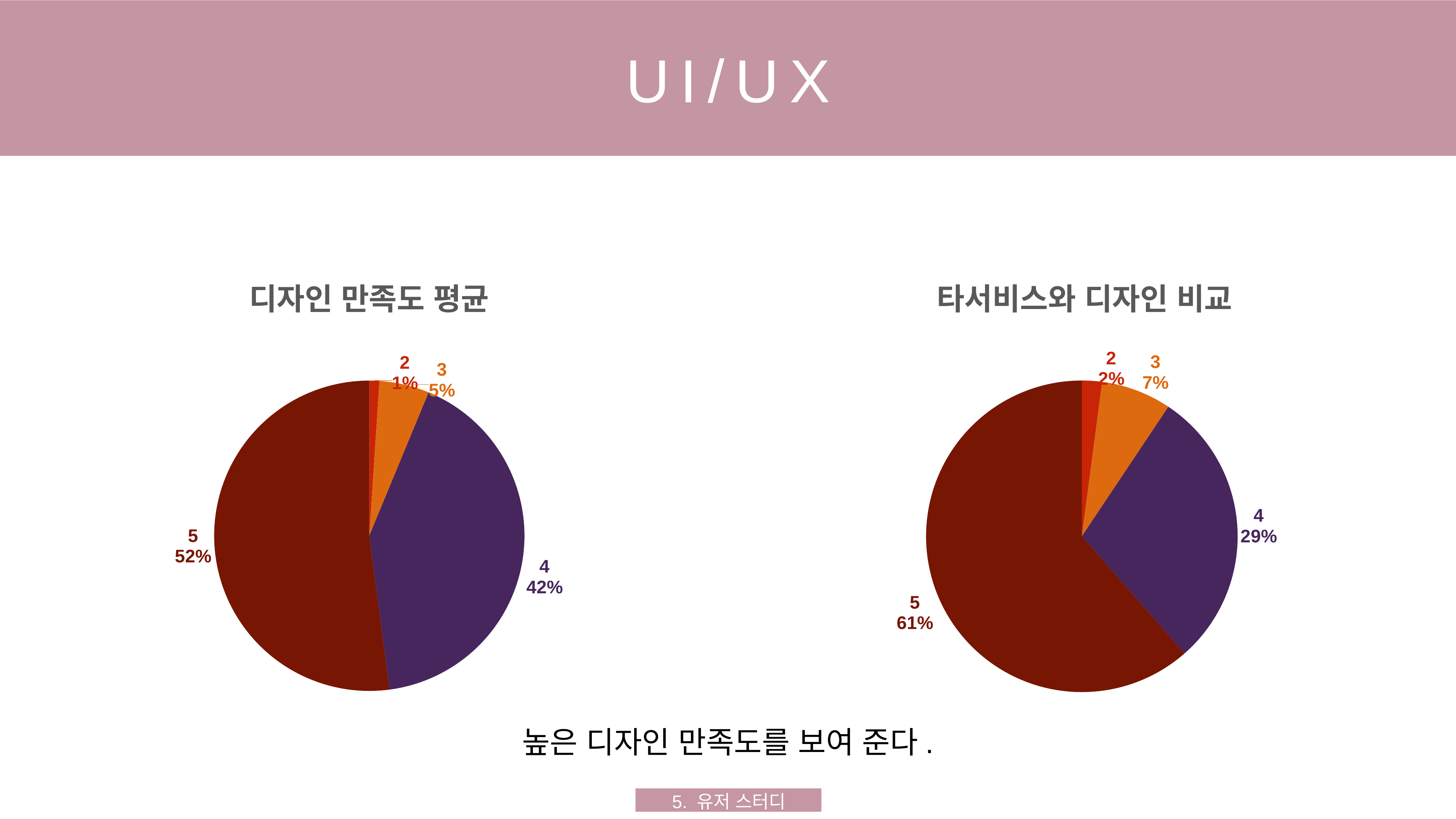

UI/UX

### Chart: 타서비스와 디자인 비교

| Category |  |
|---|---|

### Chart: 디자인 만족도 평균

| Category |  |
|---|---|
높은 디자인 만족도를 보여 준다.
5. 유저 스터디